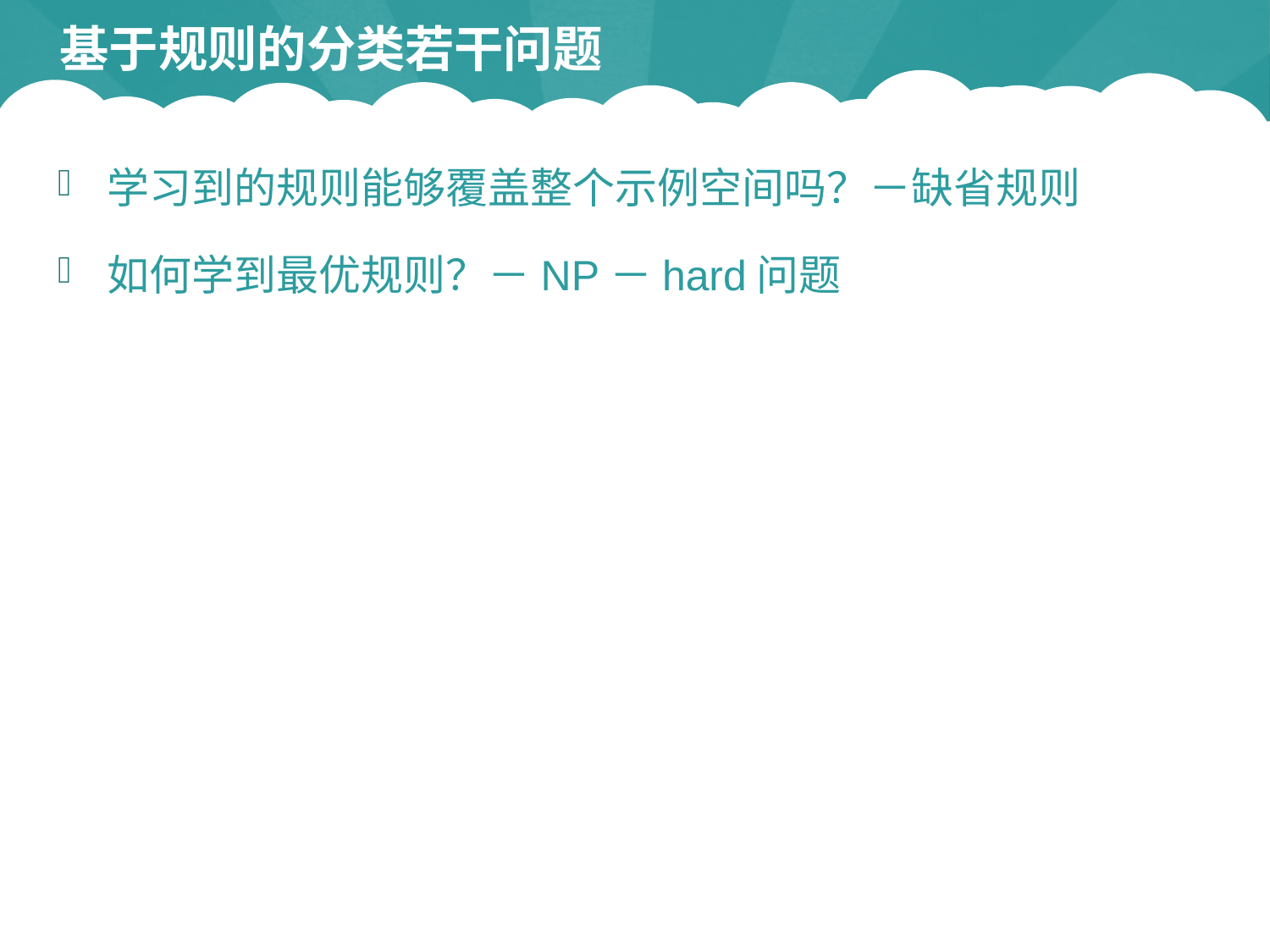

# 基于规则的分类若干问题
学习到的规则能够覆盖整个示例空间吗？－缺省规则
如何学到最优规则？－NP－hard问题